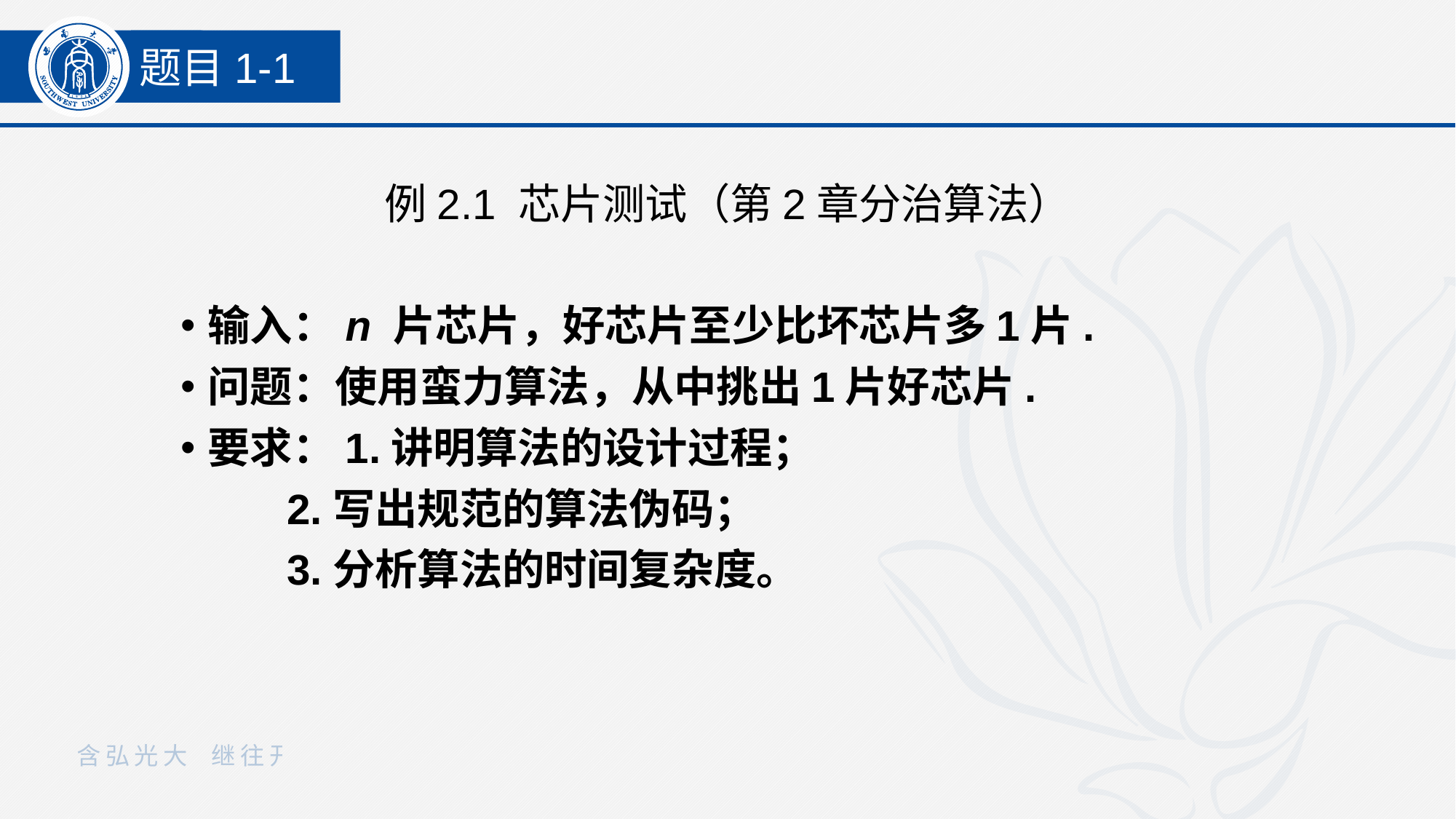

题目1-1
例2.1 芯片测试（第2章分治算法）

输入：n 片芯片，好芯片至少比坏芯片多1片.
问题：使用蛮力算法，从中挑出1片好芯片.
要求：1.讲明算法的设计过程；
         2.写出规范的算法伪码；
         3.分析算法的时间复杂度。